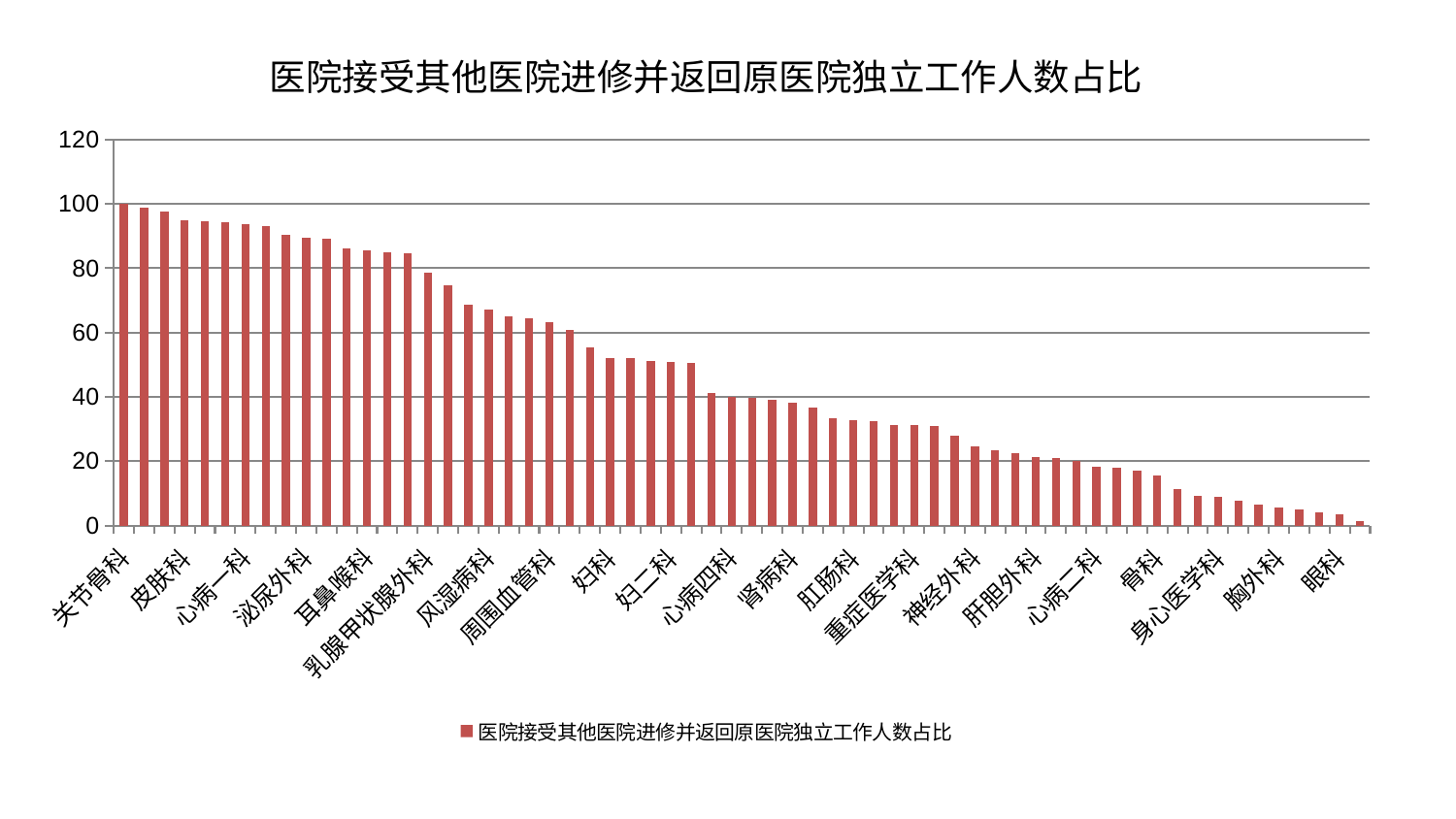

### Chart: 医院接受其他医院进修并返回原医院独立工作人数占比

| Category | 医院接受其他医院进修并返回原医院独立工作人数占比 |
|---|---|
| 关节骨科 | 100.00000000000001 |
| 脊柱骨科 | 98.87772413156512 |
| 治未病中心 | 97.58382410324155 |
| 皮肤科 | 95.02338091777457 |
| 口腔科 | 94.66899293996799 |
| 运动损伤骨科 | 94.42543260030972 |
| 心病一科 | 93.83381328263378 |
| 老年医学科 | 93.26915817396308 |
| 脑病一科 | 90.36458999958201 |
| 泌尿外科 | 89.44678198707932 |
| 脾胃科消化科合并 | 89.03442313687246 |
| 西区重症医学科 | 86.13294428896663 |
| 耳鼻喉科 | 85.63079537290103 |
| 显微骨科 | 84.83445062247749 |
| 心病三科 | 84.6216344143233 |
| 乳腺甲状腺外科 | 78.53684848220718 |
| 神经内科 | 74.80349264670167 |
| 综合内科 | 68.66926894269749 |
| 风湿病科 | 67.15984389949598 |
| 脑病二科 | 65.16006194699547 |
| 中医外治中心 | 64.48555903047773 |
| 周围血管科 | 63.17451257081432 |
| 小儿骨科 | 60.917397589356845 |
| 肝病科 | 55.33284170683783 |
| 妇科 | 52.14862499407495 |
| 妇科妇二科合并 | 52.07156813414922 |
| 男科 | 51.27938791818937 |
| 妇二科 | 50.844044435977665 |
| 东区重症医学科 | 50.534667345193014 |
| 肿瘤内科 | 41.34040759698758 |
| 心病四科 | 39.91396653046074 |
| 推拿科 | 39.67791358523925 |
| 医院 | 38.97386861472612 |
| 肾病科 | 38.26342299225811 |
| 内分泌科 | 36.58683104368316 |
| 创伤骨科 | 33.23932389612189 |
| 肛肠科 | 32.71465265704398 |
| 产科 | 32.320791403405416 |
| 微创骨科 | 31.33204066830637 |
| 重症医学科 | 31.301000979269073 |
| 普通外科 | 31.07638156870744 |
| 针灸科 | 27.841716722671393 |
| 神经外科 | 24.735462432620505 |
| 中医经典科 | 23.493618695650834 |
| 消化内科 | 22.55784278169604 |
| 肝胆外科 | 21.22843191654806 |
| 儿科 | 20.84093658006416 |
| 呼吸内科 | 20.01319111706066 |
| 心病二科 | 18.397152744369695 |
| 脑病三科 | 17.971588569728034 |
| 小儿推拿科 | 17.11962628362181 |
| 骨科 | 15.406164937019053 |
| 肾脏内科 | 11.375075320755592 |
| 血液科 | 9.137469619527707 |
| 身心医学科 | 8.964404941742615 |
| 康复科 | 7.678847919871655 |
| 东区肾病科 | 6.4809036865208105 |
| 胸外科 | 5.638741226249954 |
| 心血管内科 | 4.8591541413948205 |
| 脾胃病科 | 3.986737431357685 |
| 眼科 | 3.3401850880938344 |
| 美容皮肤科 | 1.2683020005334822 |
248